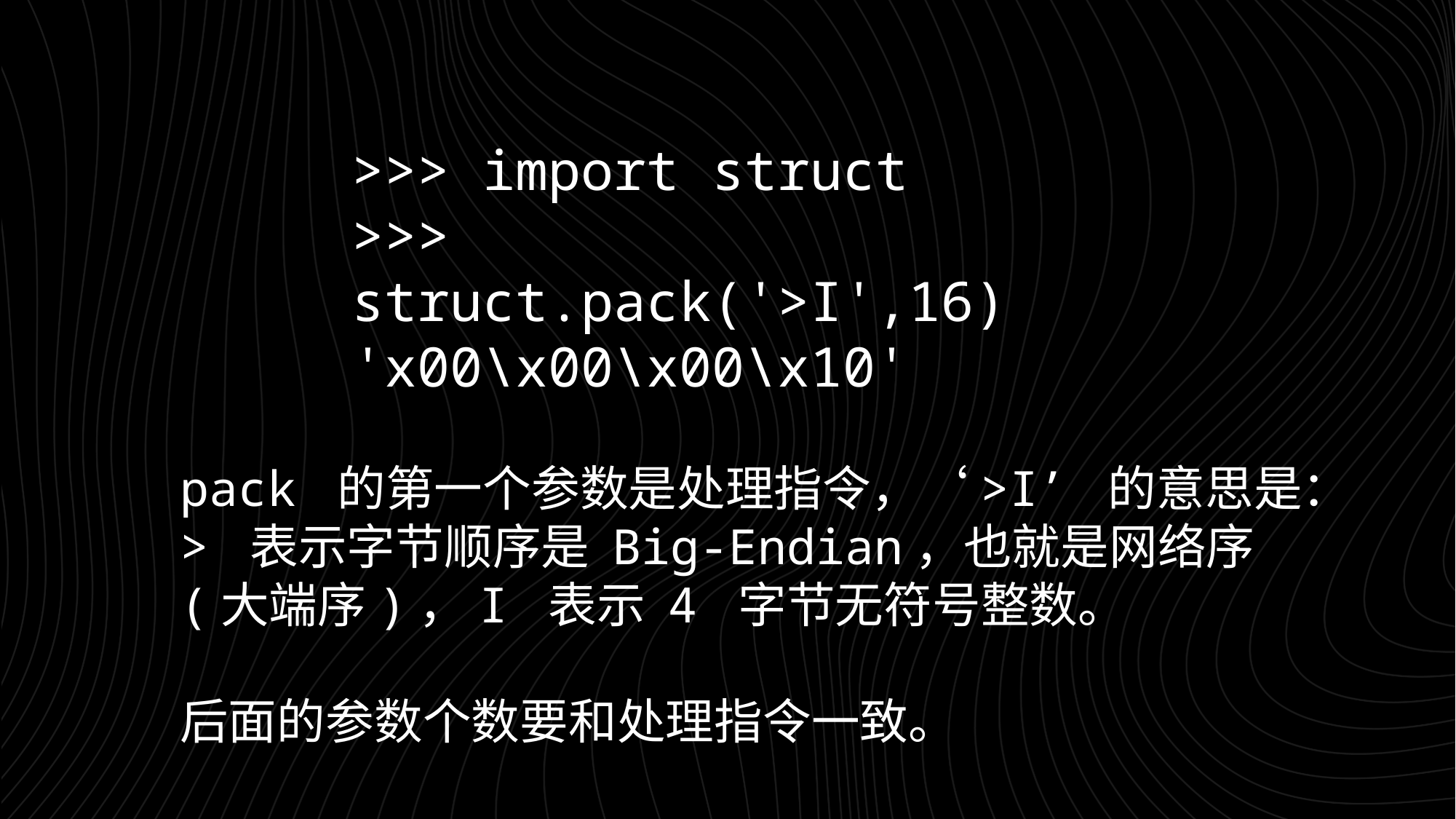

>>> import struct
>>> struct.pack('>I',16)
'x00\x00\x00\x10'
pack 的第一个参数是处理指令，‘>I’ 的意思是：> 表示字节顺序是 Big-Endian，也就是网络序(大端序)，I 表示 4 字节无符号整数。

后面的参数个数要和处理指令一致。